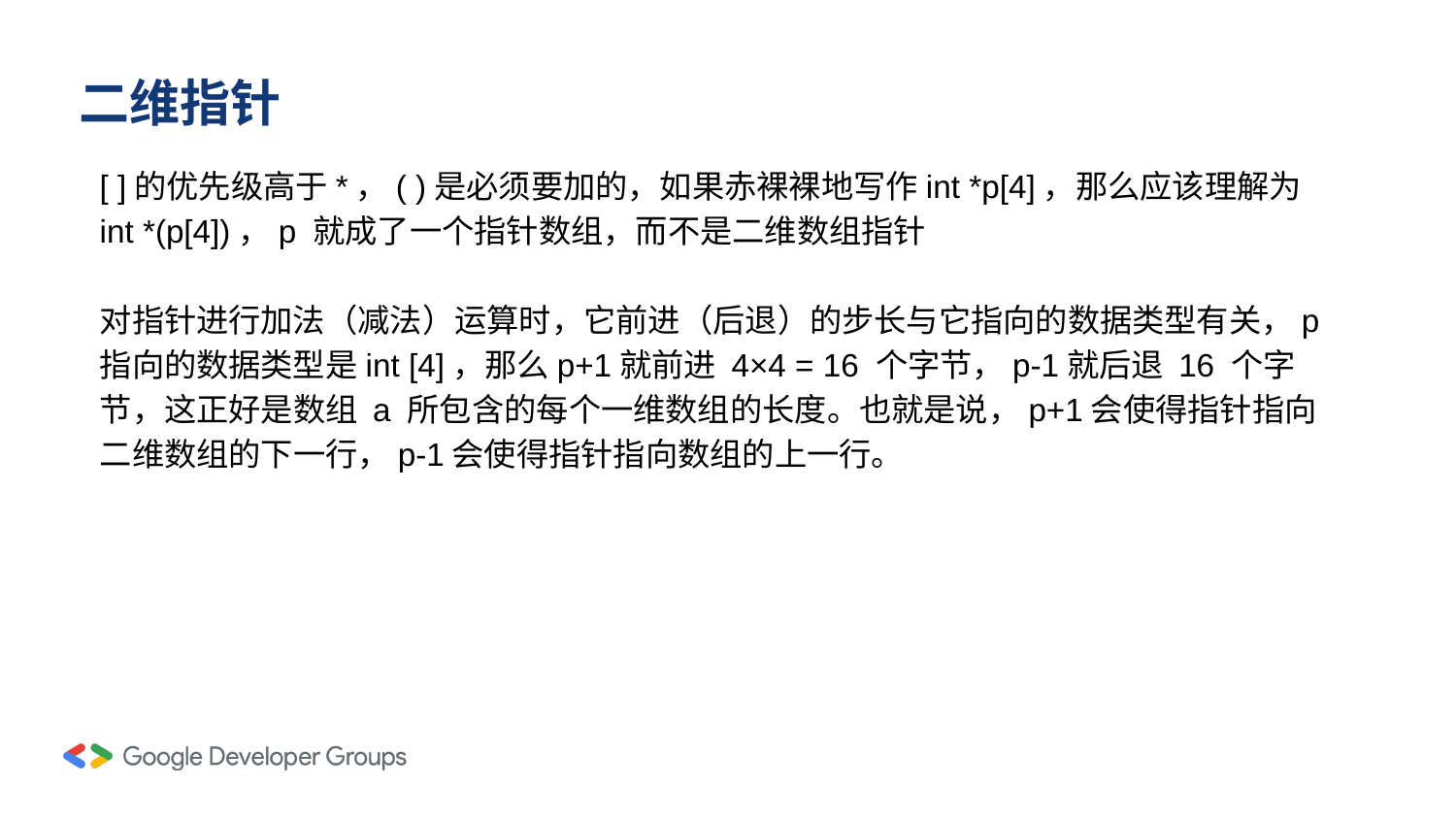

# 二维指针
[ ]的优先级高于*，( )是必须要加的，如果赤裸裸地写作int *p[4]，那么应该理解为int *(p[4])，p 就成了一个指针数组，而不是二维数组指针

对指针进行加法（减法）运算时，它前进（后退）的步长与它指向的数据类型有关，p 指向的数据类型是int [4]，那么p+1就前进 4×4 = 16 个字节，p-1就后退 16 个字节，这正好是数组 a 所包含的每个一维数组的长度。也就是说，p+1会使得指针指向二维数组的下一行，p-1会使得指针指向数组的上一行。